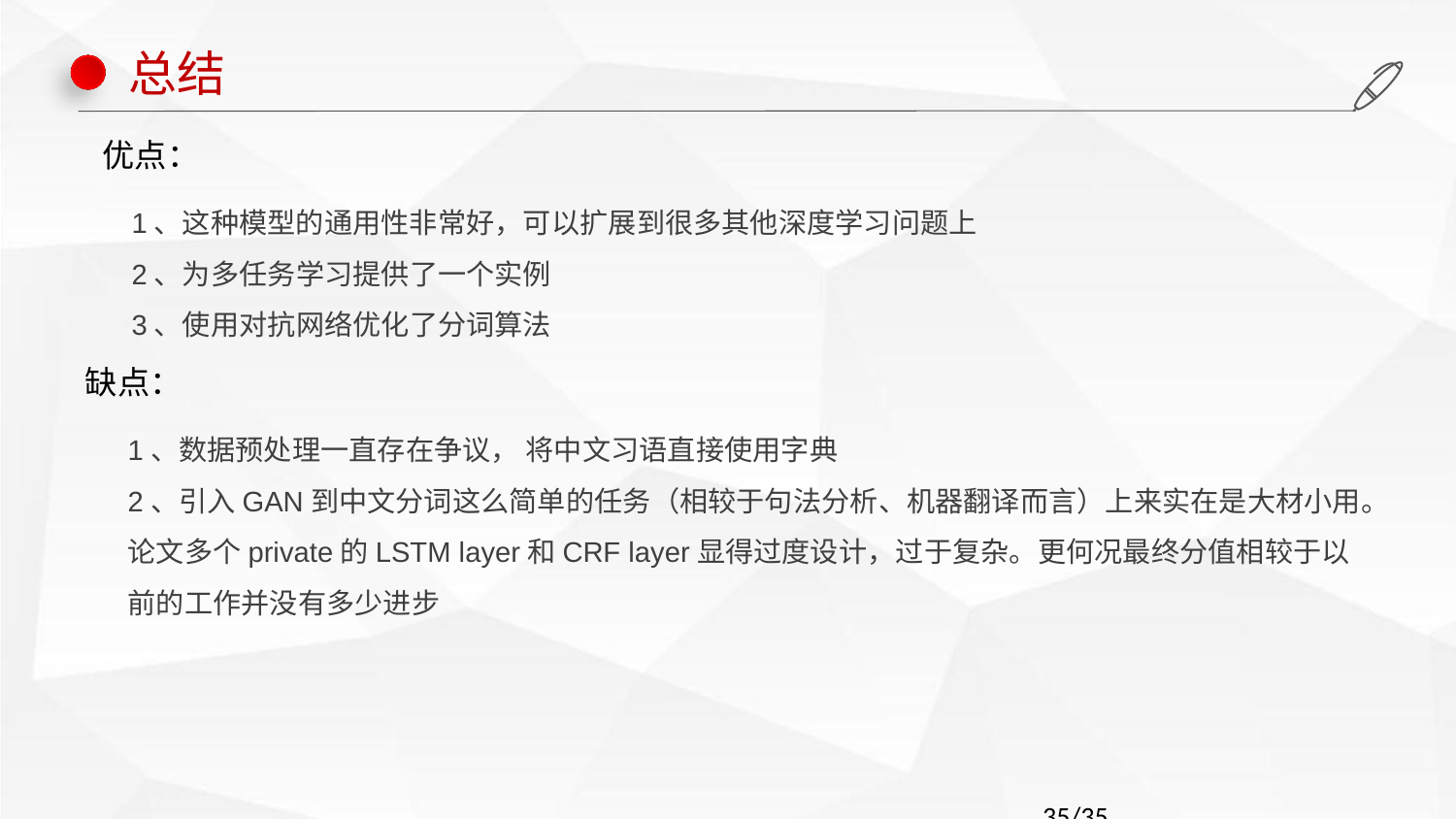

总结

优点：
1、这种模型的通用性非常好，可以扩展到很多其他深度学习问题上 
2、为多任务学习提供了一个实例
3、使用对抗网络优化了分词算法
缺点：
1、数据预处理一直存在争议， 将中文习语直接使用字典
2、引入GAN到中文分词这么简单的任务（相较于句法分析、机器翻译而言）上来实在是大材小用。论文多个private的LSTM layer和CRF layer显得过度设计，过于复杂。更何况最终分值相较于以前的工作并没有多少进步
		35/35